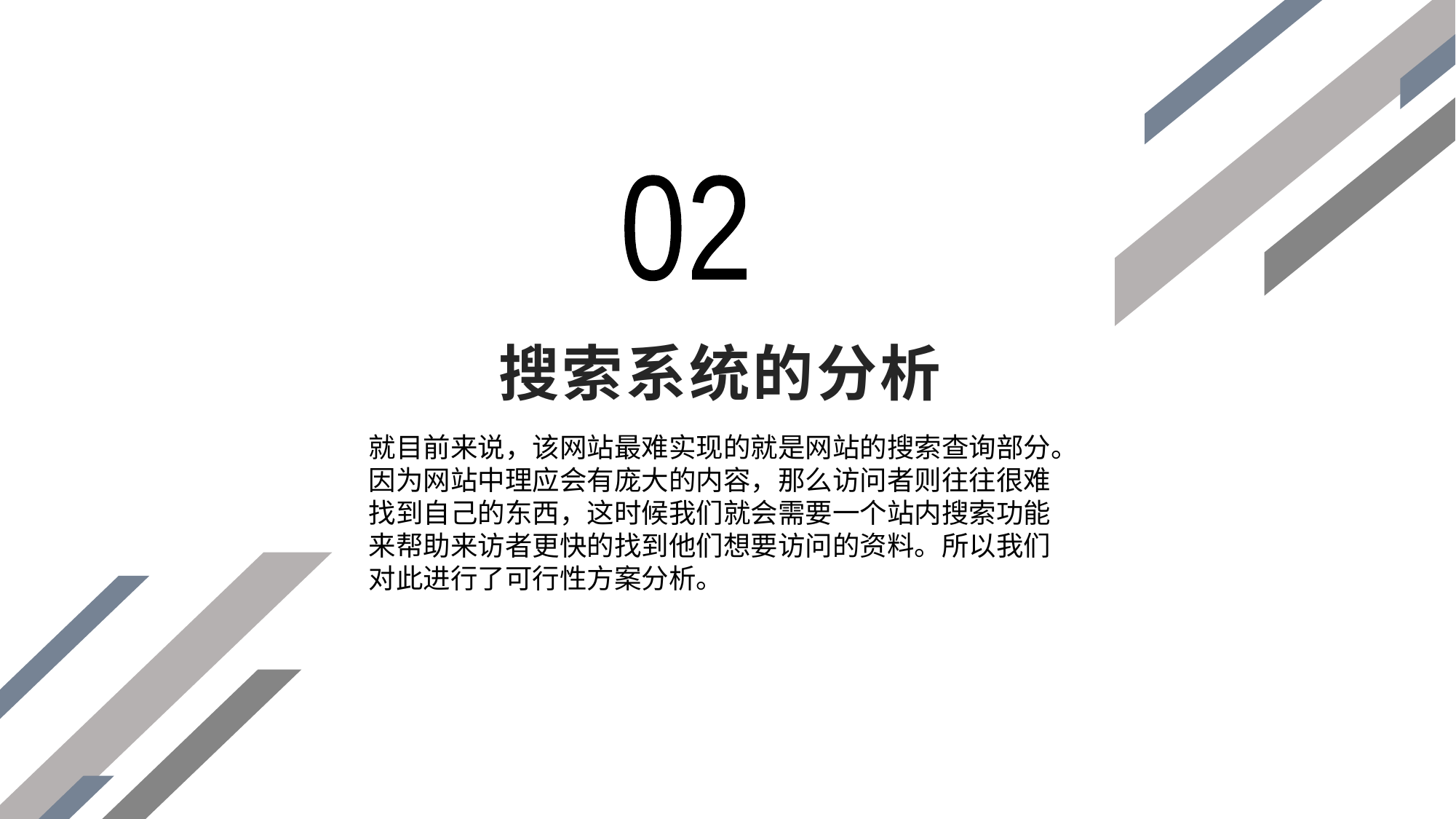

02
# 搜索系统的分析
就目前来说，该网站最难实现的就是网站的搜索查询部分。因为网站中理应会有庞大的内容，那么访问者则往往很难找到自己的东西，这时候我们就会需要一个站内搜索功能来帮助来访者更快的找到他们想要访问的资料。所以我们对此进行了可行性方案分析。